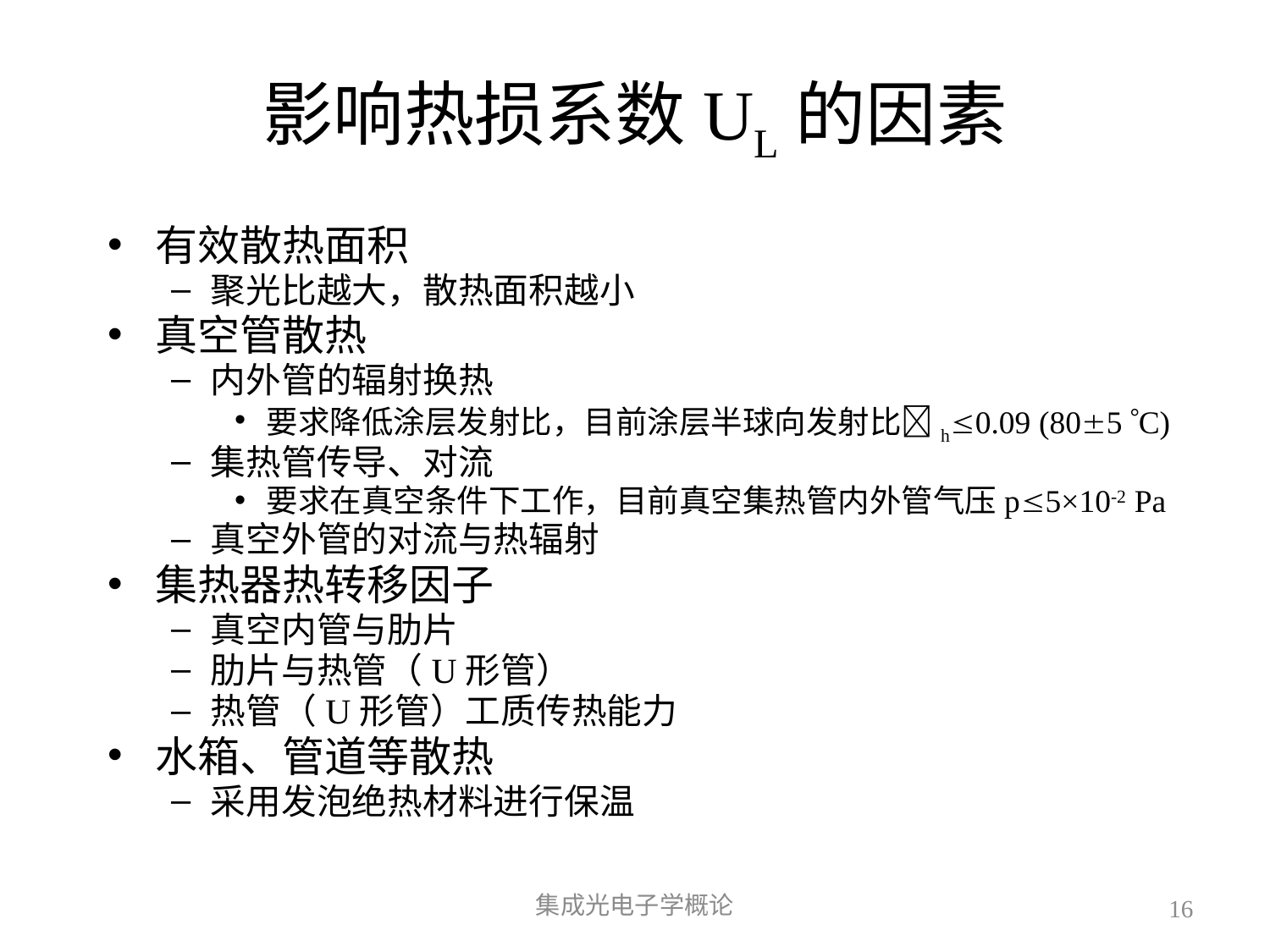

# 影响热损系数UL的因素
有效散热面积
聚光比越大，散热面积越小
真空管散热
内外管的辐射换热
要求降低涂层发射比，目前涂层半球向发射比εh≤0.09 (80±5 °C)
集热管传导、对流
要求在真空条件下工作，目前真空集热管内外管气压p≤5×10-2 Pa
真空外管的对流与热辐射
集热器热转移因子
真空内管与肋片
肋片与热管（U形管）
热管（U形管）工质传热能力
水箱、管道等散热
采用发泡绝热材料进行保温

集成光电子学概论
16